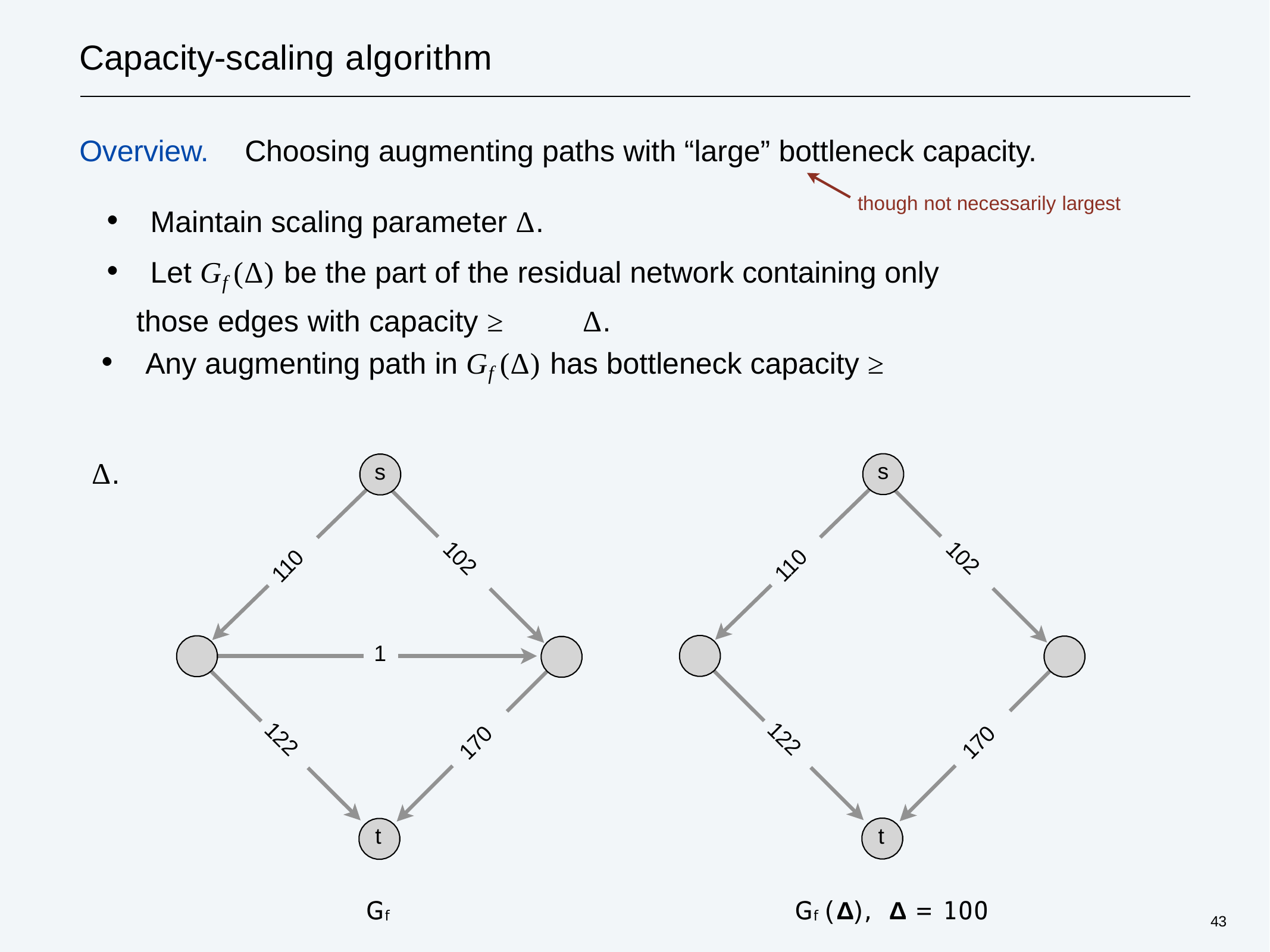

# Capacity-scaling algorithm
Overview.	Choosing augmenting paths with “large” bottleneck capacity.
・Maintain scaling parameter Δ.

though not necessarily largest
・Let Gf (Δ) be the part of the residual network containing only those edges with capacity ≥	Δ.
・Any augmenting path in Gf (Δ) has bottleneck capacity ≥	Δ.

s
s

110
110
102
102
1

170
170
122
122
t
t
Gf
Gf (Δ),	Δ = 100
43